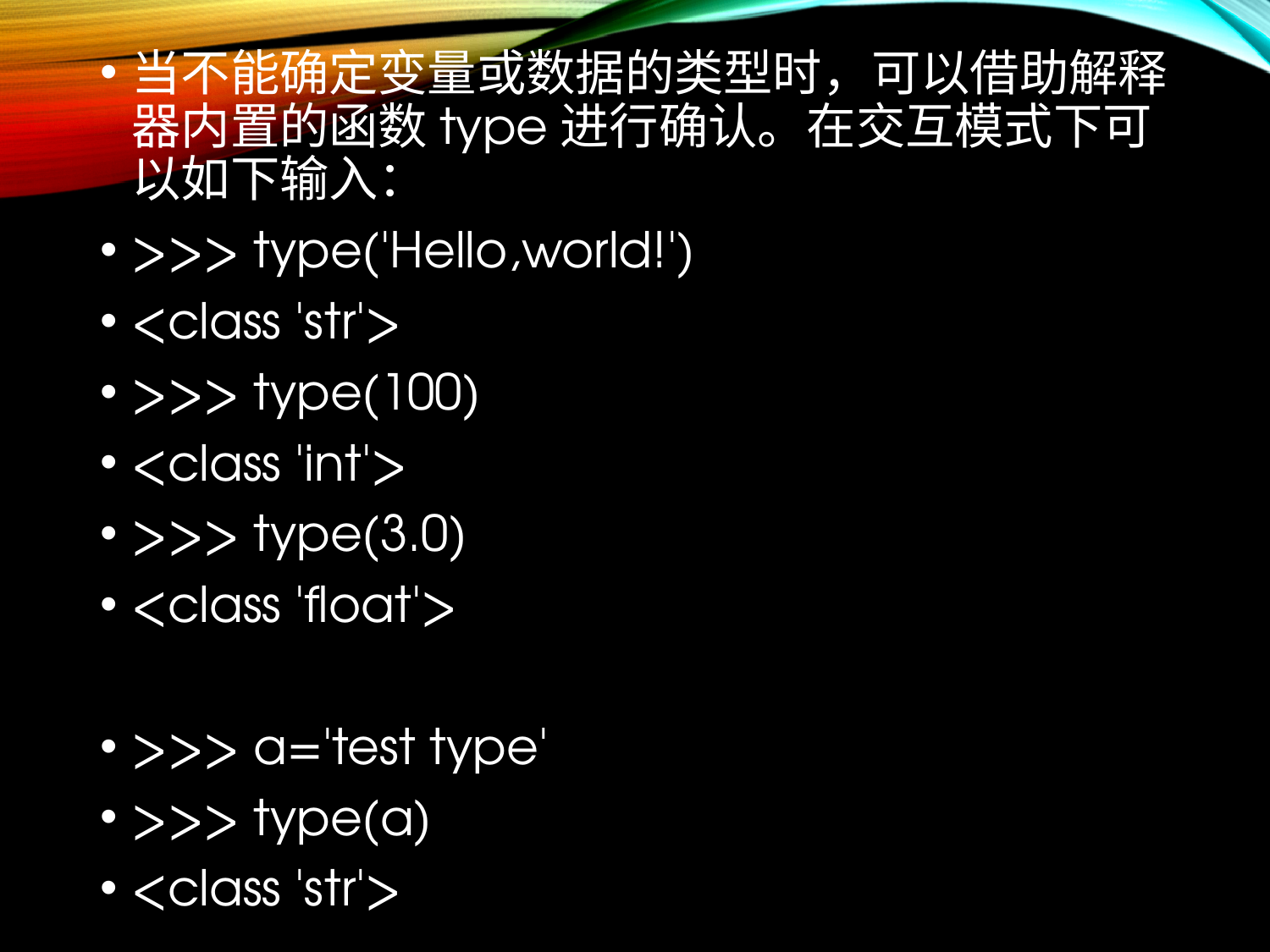

当不能确定变量或数据的类型时，可以借助解释器内置的函数type进行确认。在交互模式下可以如下输入：
>>> type('Hello,world!')
<class 'str'>
>>> type(100)
<class 'int'>
>>> type(3.0)
<class 'float'>

>>> a='test type'
>>> type(a)
<class 'str'>